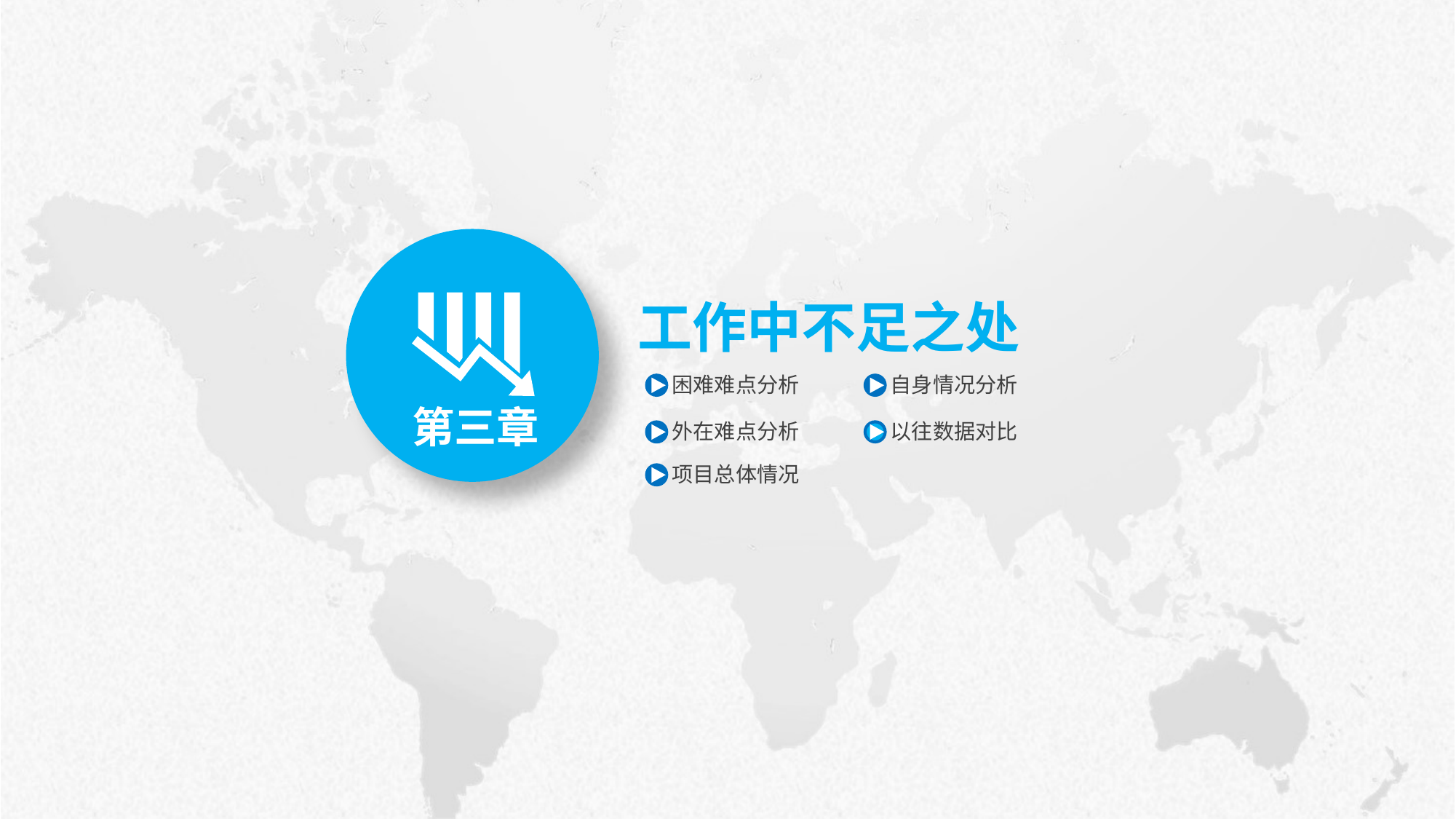

工作中不足之处
困难难点分析

自身情况分析

第三章

以往数据对比

外在难点分析

项目总体情况